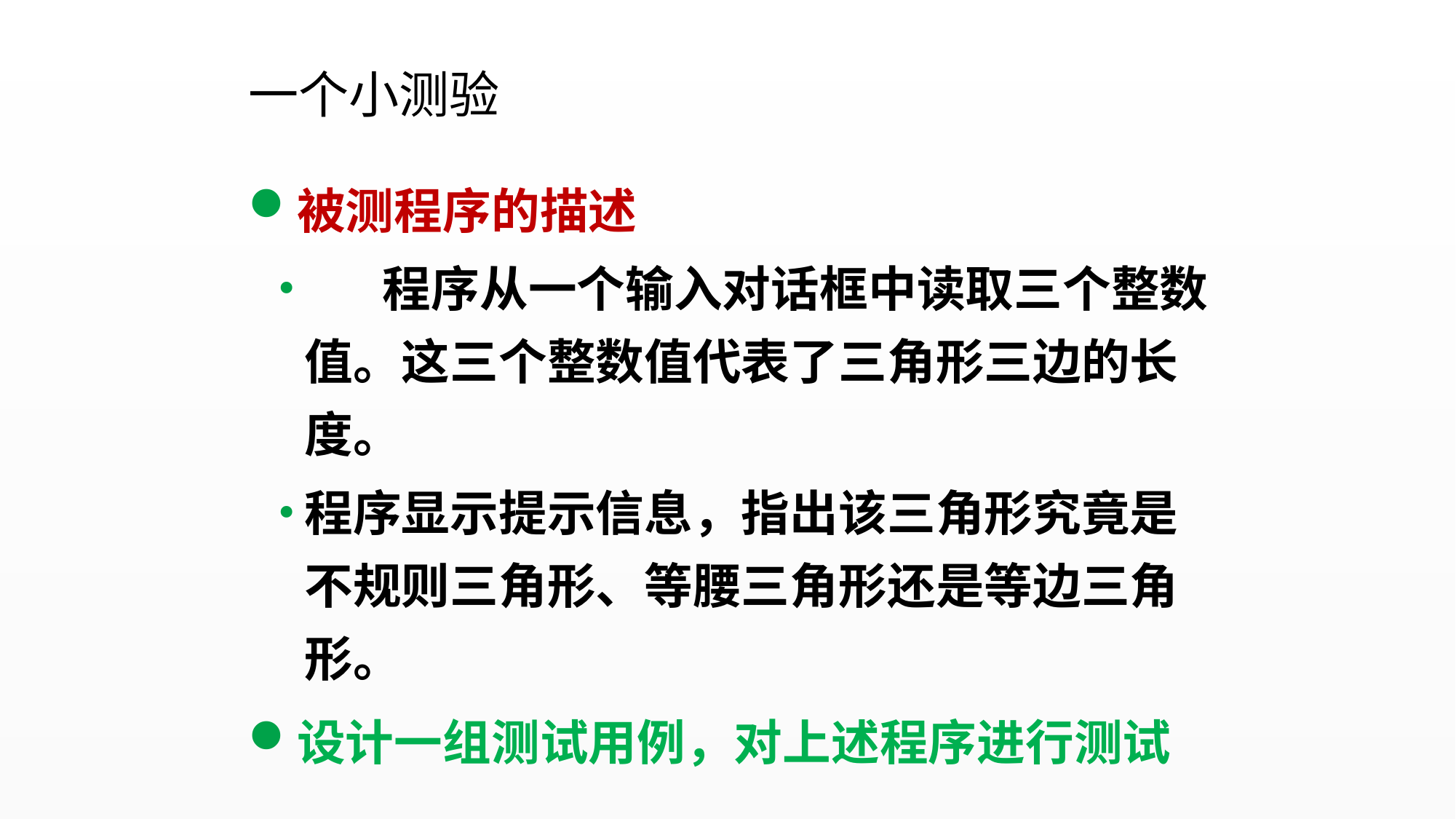

一个小测验
被测程序的描述
      程序从一个输入对话框中读取三个整数值。这三个整数值代表了三角形三边的长度。
程序显示提示信息，指出该三角形究竟是不规则三角形、等腰三角形还是等边三角形。
设计一组测试用例，对上述程序进行测试